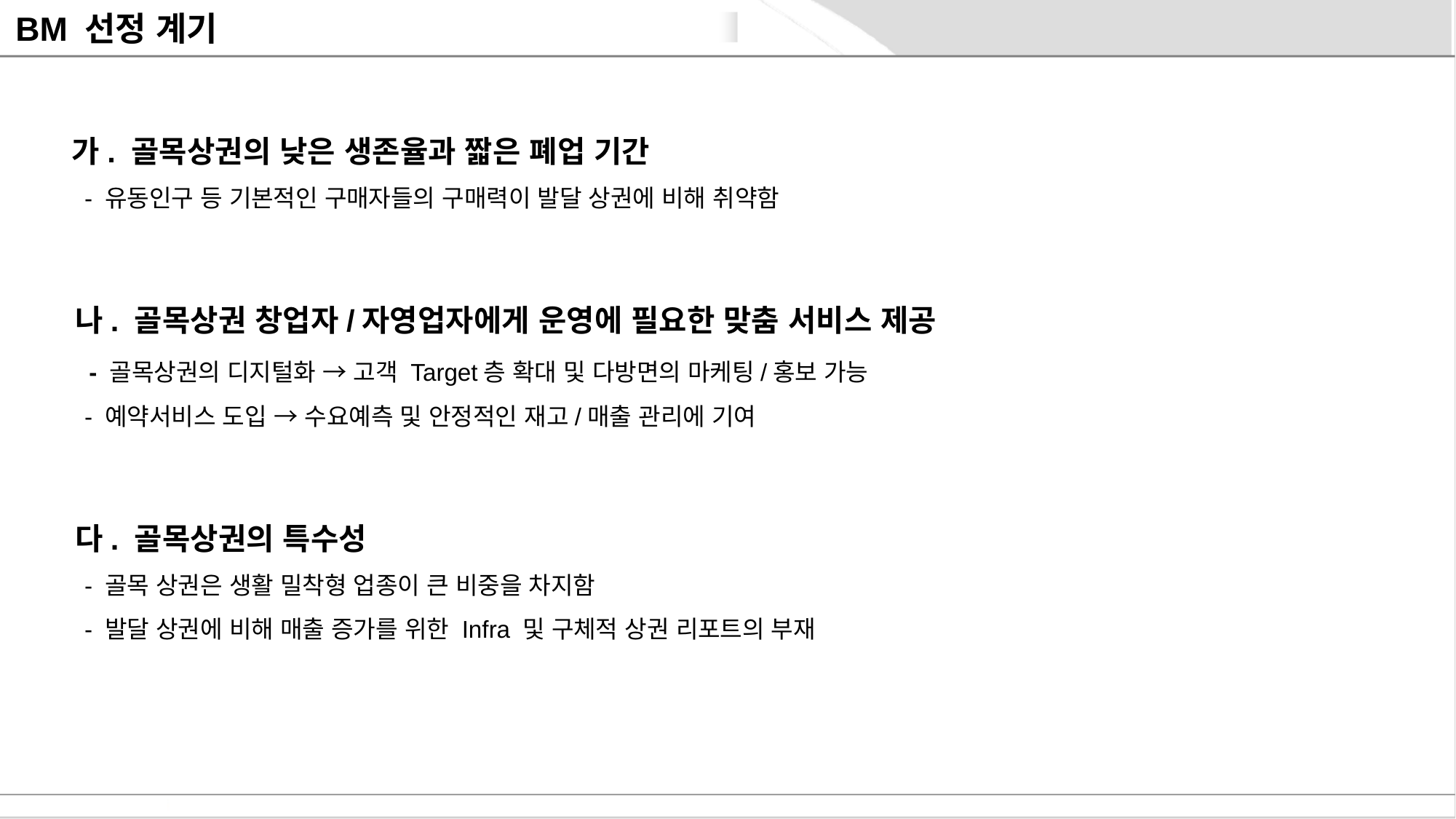

# BM 선정 계기
  가. 골목상권의 낮은 생존율과 짧은 폐업 기간
     - 유동인구 등 기본적인 구매자들의 구매력이 발달 상권에 비해 취약함

  나. 골목상권 창업자/자영업자에게 운영에 필요한 맞춤 서비스 제공
     - 골목상권의 디지털화 → 고객 Target층 확대 및 다방면의 마케팅/홍보 가능
     - 예약서비스 도입 → 수요예측 및 안정적인 재고/매출 관리에 기여

  다. 골목상권의 특수성
     - 골목 상권은 생활 밀착형 업종이 큰 비중을 차지함
     - 발달 상권에 비해 매출 증가를 위한 Infra 및 구체적 상권 리포트의 부재